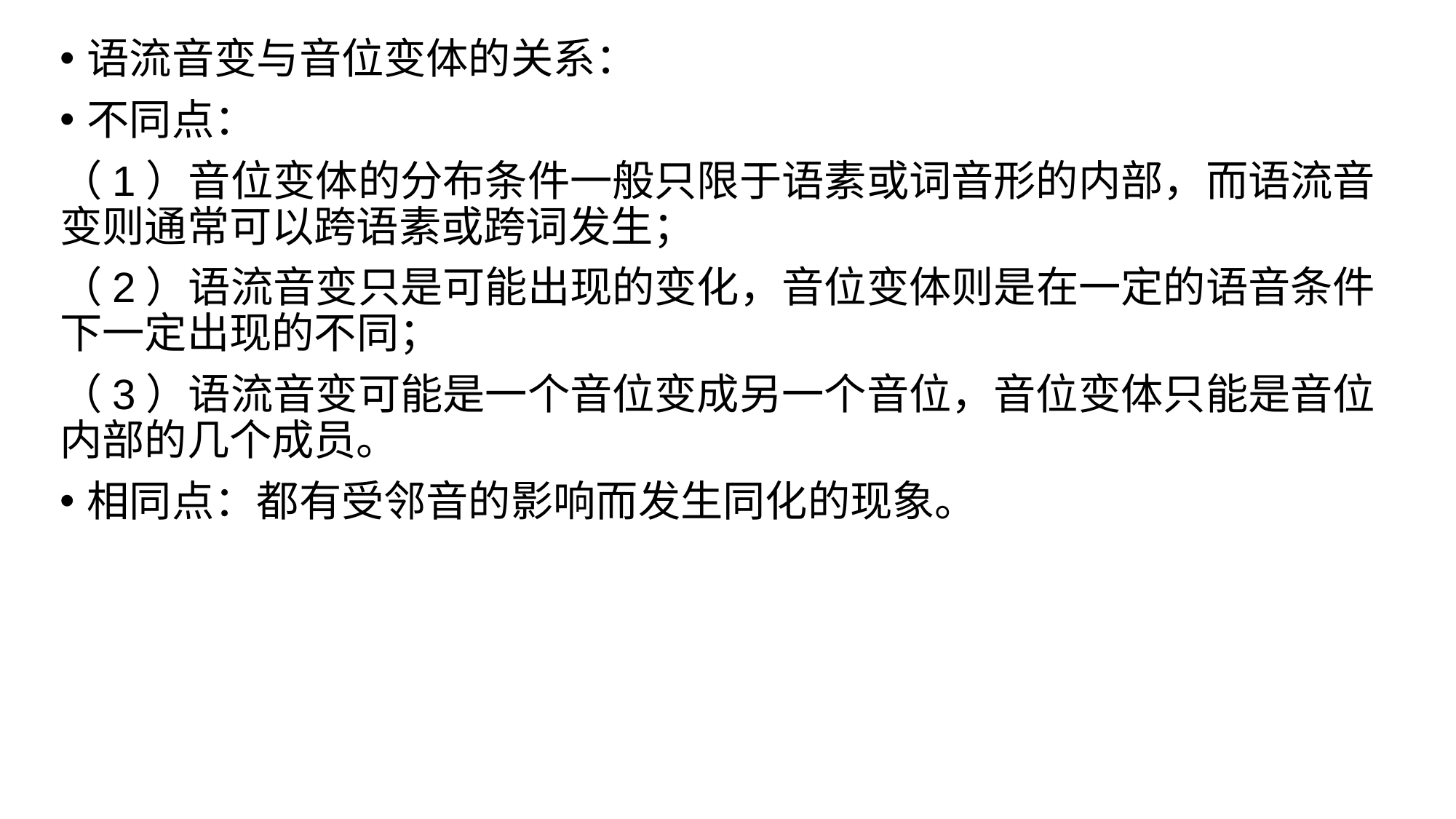

语流音变与音位变体的关系：
不同点：
（1）音位变体的分布条件一般只限于语素或词音形的内部，而语流音变则通常可以跨语素或跨词发生；
（2）语流音变只是可能出现的变化，音位变体则是在一定的语音条件下一定出现的不同；
（3）语流音变可能是一个音位变成另一个音位，音位变体只能是音位内部的几个成员。
相同点：都有受邻音的影响而发生同化的现象。